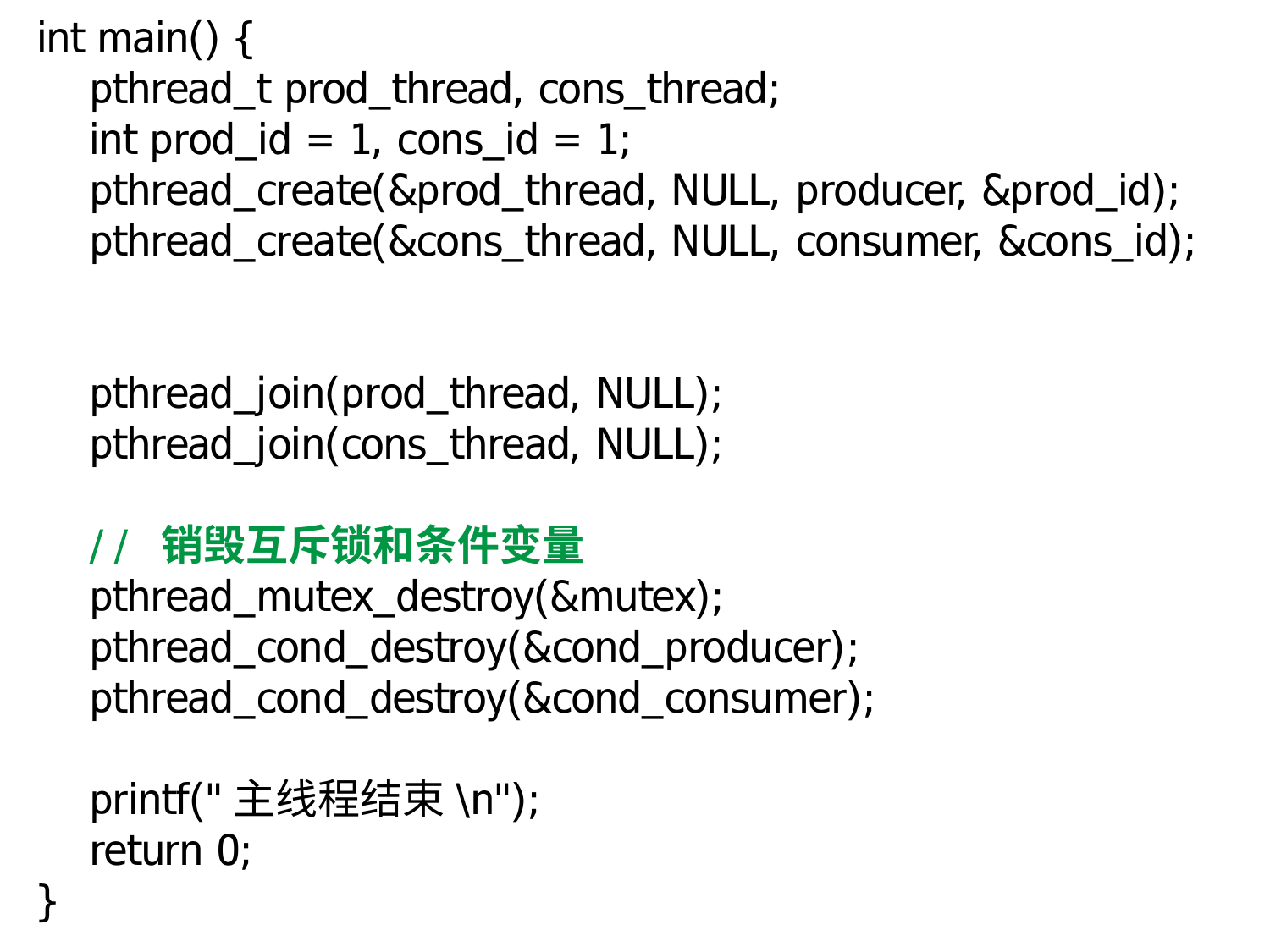

int main() {
    pthread_t prod_thread, cons_thread;
    int prod_id = 1, cons_id = 1;
    pthread_create(&prod_thread, NULL, producer, &prod_id);
    pthread_create(&cons_thread, NULL, consumer, &cons_id);

    pthread_join(prod_thread, NULL);
    pthread_join(cons_thread, NULL);

    // 销毁互斥锁和条件变量
    pthread_mutex_destroy(&mutex);
    pthread_cond_destroy(&cond_producer);
    pthread_cond_destroy(&cond_consumer);

    printf("主线程结束\n");
    return 0;
}